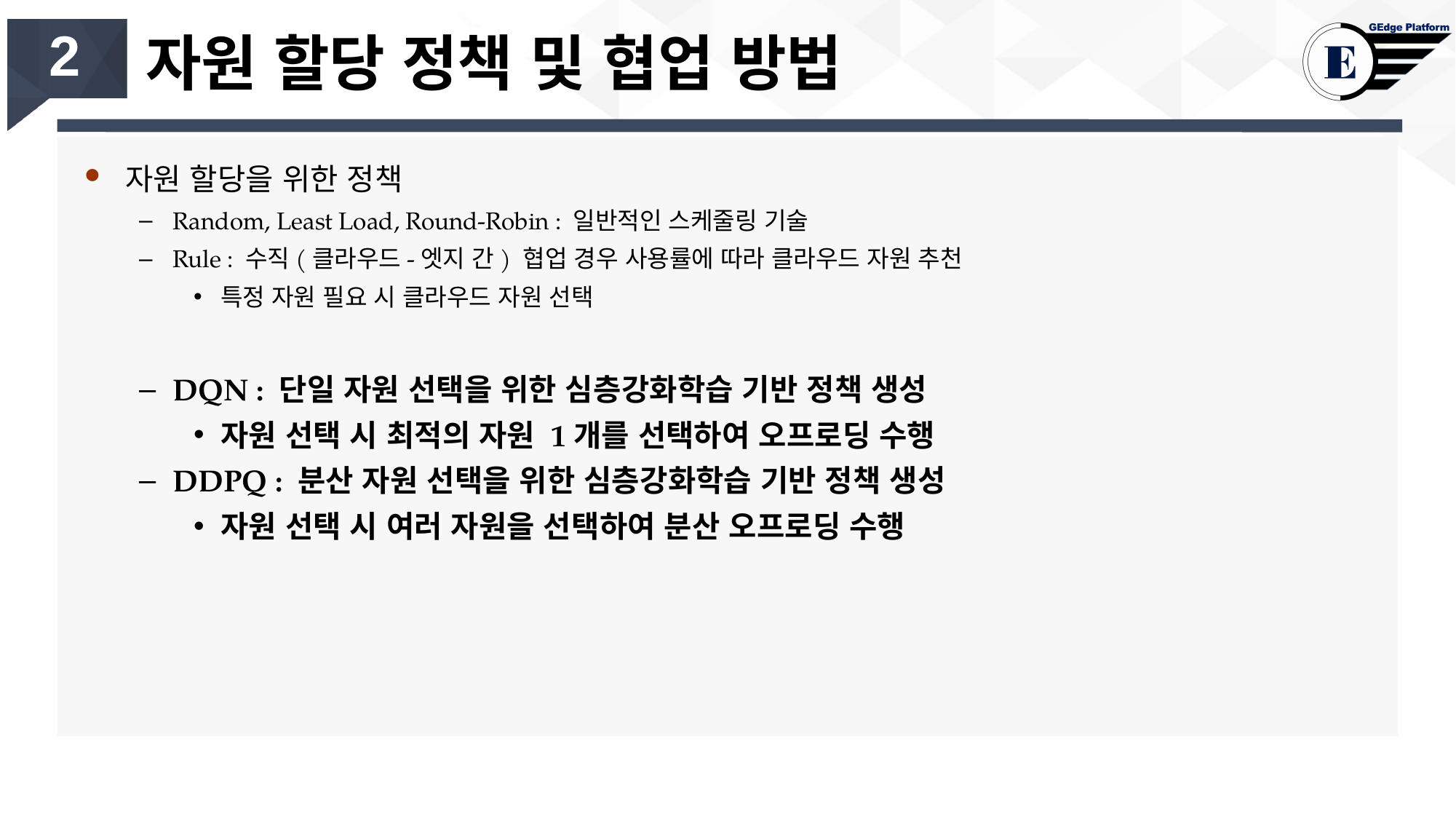

# 자원 할당 정책 및 협업 방법
2

자원 할당을 위한 정책
Random, Least Load, Round-Robin : 일반적인 스케줄링 기술
Rule : 수직(클라우드-엣지 간) 협업 경우 사용률에 따라 클라우드 자원 추천
특정 자원 필요 시 클라우드 자원 선택

DQN : 단일 자원 선택을 위한 심층강화학습 기반 정책 생성
자원 선택 시 최적의 자원 1개를 선택하여 오프로딩 수행
DDPQ : 분산 자원 선택을 위한 심층강화학습 기반 정책 생성
자원 선택 시 여러 자원을 선택하여 분산 오프로딩 수행